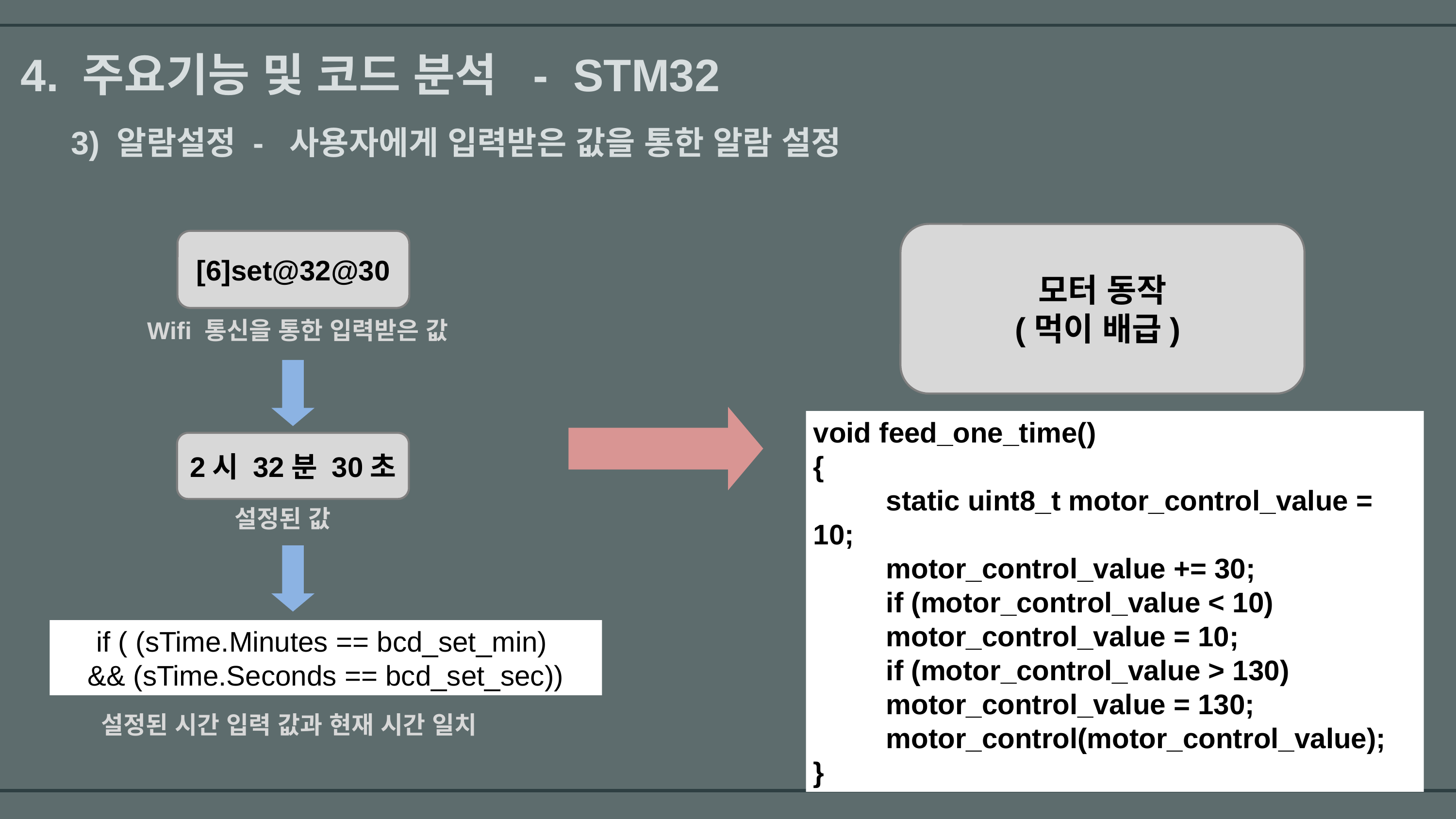

4. 주요기능 및 코드 분석  -  STM32
    3) 알람설정 -  사용자에게 입력받은 값을 통한 알람 설정

모터 동작
(먹이 배급)
[6]set@32@30
Wifi 통신을 통한 입력받은 값

void feed_one_time()
{
	static uint8_t motor_control_value = 10;
	motor_control_value += 30;
	if (motor_control_value < 10)
	motor_control_value = 10;
	if (motor_control_value > 130)
	motor_control_value = 130;
	motor_control(motor_control_value);
}
2시 32분 30초
설정된 값

if ( (sTime.Minutes == bcd_set_min)
&& (sTime.Seconds == bcd_set_sec))
설정된 시간 입력 값과 현재 시간 일치